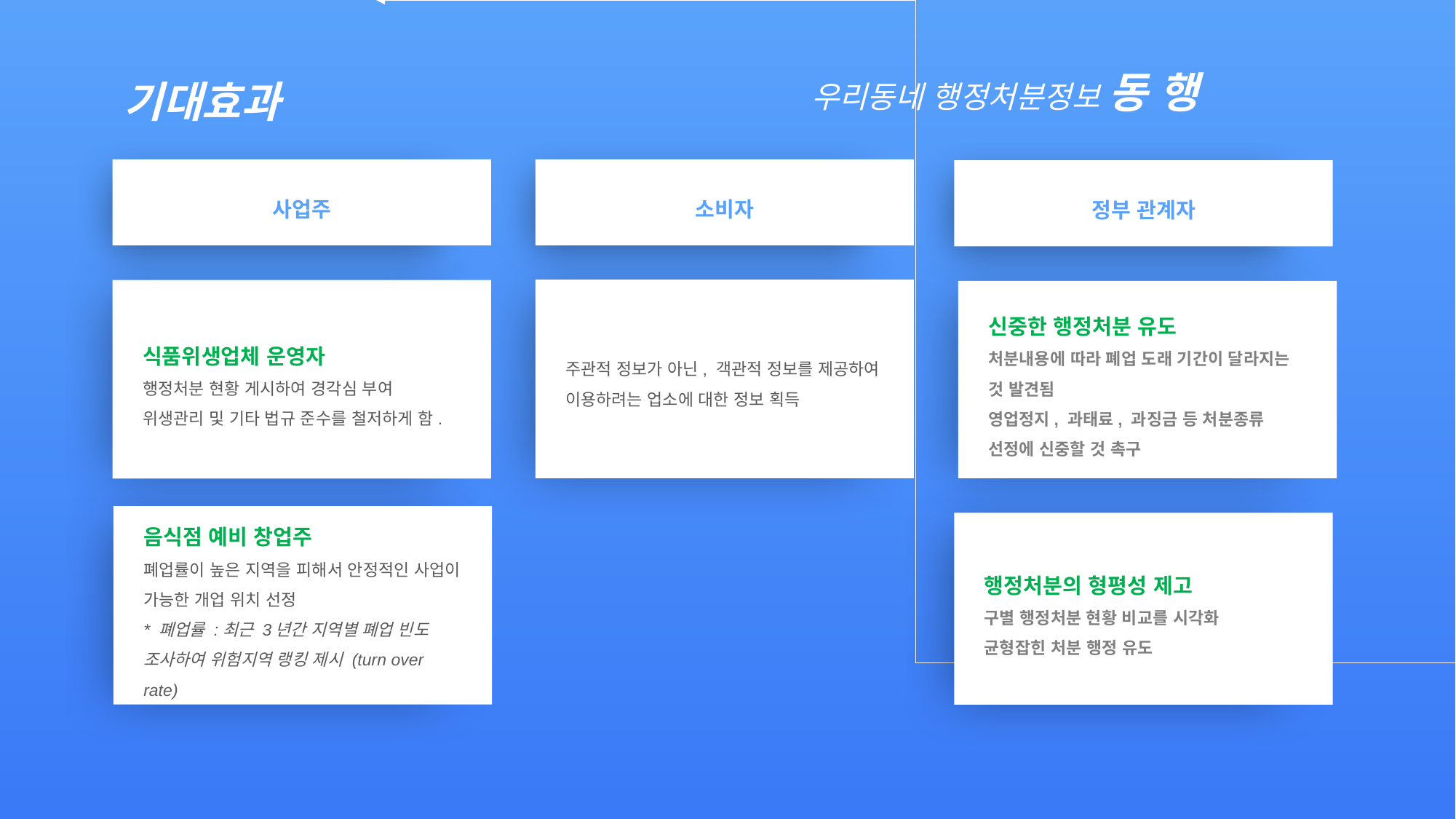

우리동네 행정처분정보 동 행
기대효과
소비자
사업주
정부 관계자
주관적 정보가 아닌, 객관적 정보를 제공하여 이용하려는 업소에 대한 정보 획득
식품위생업체 운영자
행정처분 현황 게시하여 경각심 부여
위생관리 및 기타 법규 준수를 철저하게 함.
신중한 행정처분 유도
처분내용에 따라 폐업 도래 기간이 달라지는 것 발견됨
영업정지, 과태료, 과징금 등 처분종류 선정에 신중할 것 촉구
음식점 예비 창업주
폐업률이 높은 지역을 피해서 안정적인 사업이 가능한 개업 위치 선정
* 폐업률 :최근 3년간 지역별 폐업 빈도 조사하여 위험지역 랭킹 제시 (turn over rate)
행정처분의 형평성 제고
구별 행정처분 현황 비교를 시각화
균형잡힌 처분 행정 유도